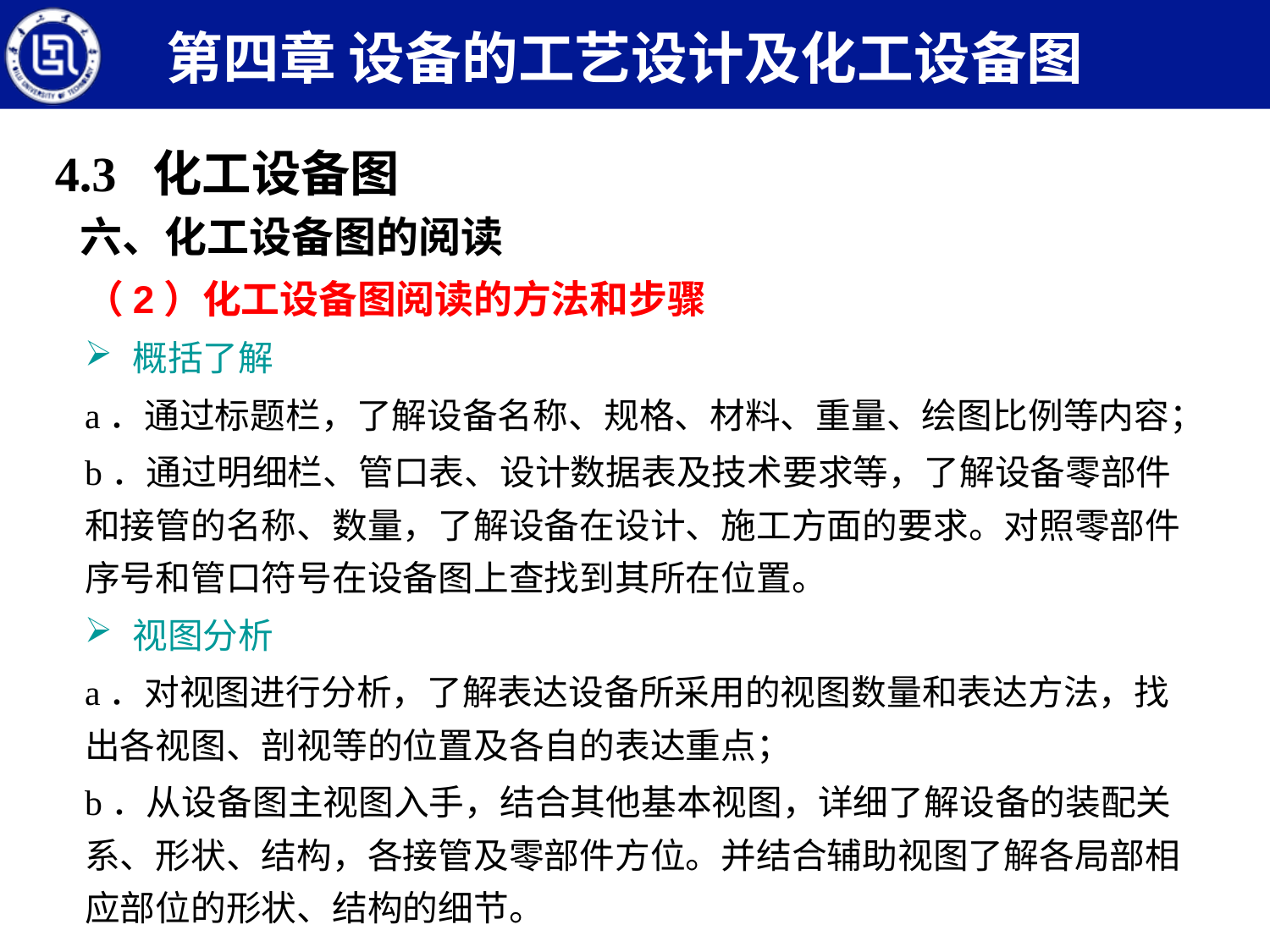

第四章 设备的工艺设计及化工设备图
4.3  化工设备图
六、化工设备图的阅读
（2）化工设备图阅读的方法和步骤
概括了解
a．通过标题栏，了解设备名称、规格、材料、重量、绘图比例等内容；
b．通过明细栏、管口表、设计数据表及技术要求等，了解设备零部件和接管的名称、数量，了解设备在设计、施工方面的要求。对照零部件序号和管口符号在设备图上查找到其所在位置。
视图分析
a．对视图进行分析，了解表达设备所采用的视图数量和表达方法，找出各视图、剖视等的位置及各自的表达重点；
b．从设备图主视图入手，结合其他基本视图，详细了解设备的装配关系、形状、结构，各接管及零部件方位。并结合辅助视图了解各局部相应部位的形状、结构的细节。